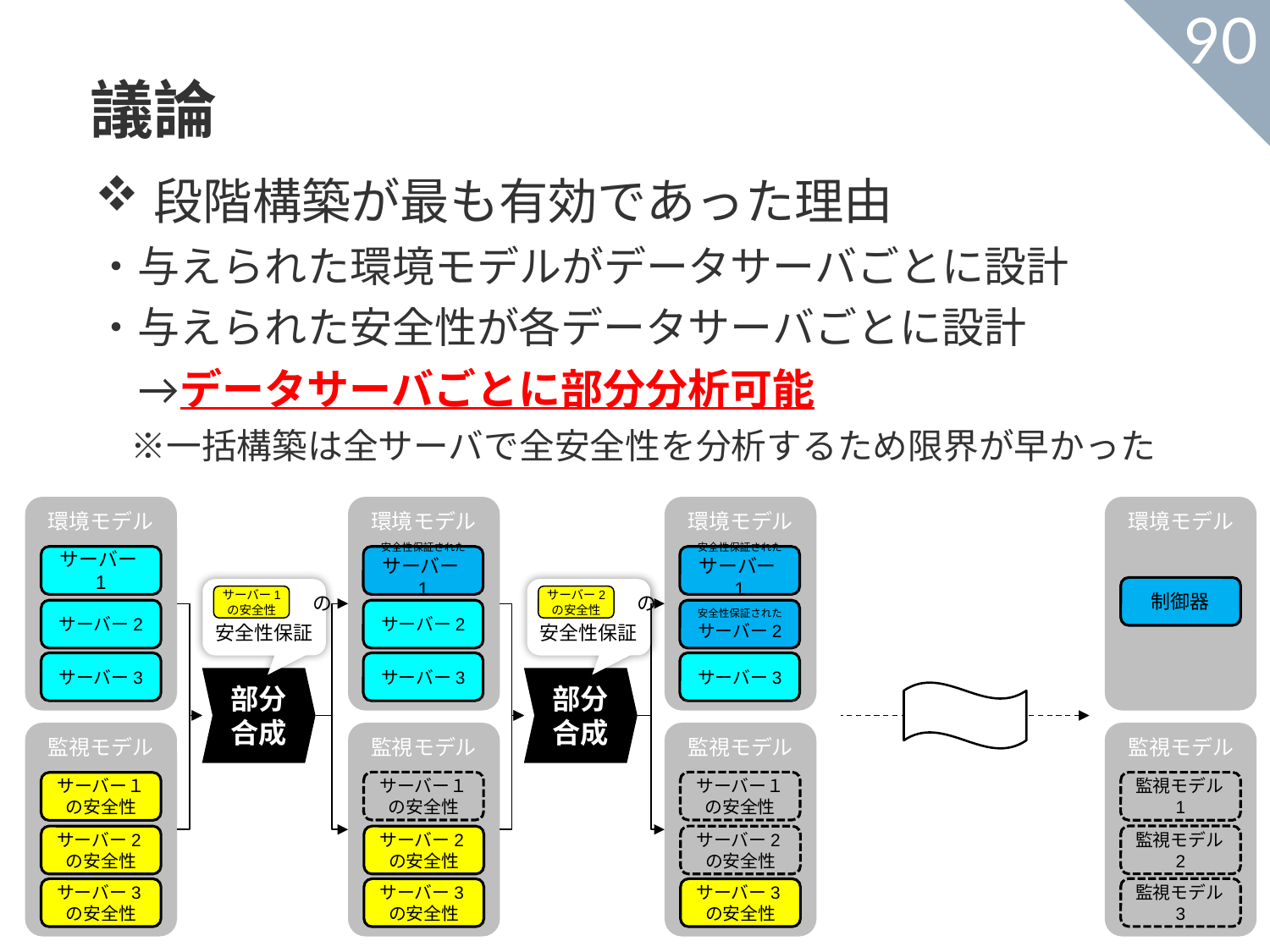

議論
90

段階構築が最も有効であった理由
・与えられた環境モデルがデータサーバごとに設計
・与えられた安全性が各データサーバごとに設計
　→データサーバごとに部分分析可能
　※一括構築は全サーバで全安全性を分析するため限界が早かった

環境モデル
環境モデル
環境モデル
環境モデル
サーバー1
安全性保証された
サーバー1
安全性保証された
サーバー1
制御器
　　　　　　の

安全性保証
サーバー1
の安全性
　　　　　　の

安全性保証
サーバー2
の安全性
サーバー2
サーバー2
安全性保証された
サーバー2
サーバー3
サーバー3
サーバー3
部分
合成
部分
合成

監視モデル
監視モデル
監視モデル
監視モデル
サーバー１の安全性
サーバー１の安全性
監視モデル1
サーバー１の安全性
監視モデル2
サーバー2の安全性
サーバー2の安全性
サーバー2の安全性
監視モデル3
サーバー3の安全性
サーバー3の安全性
サーバー3の安全性